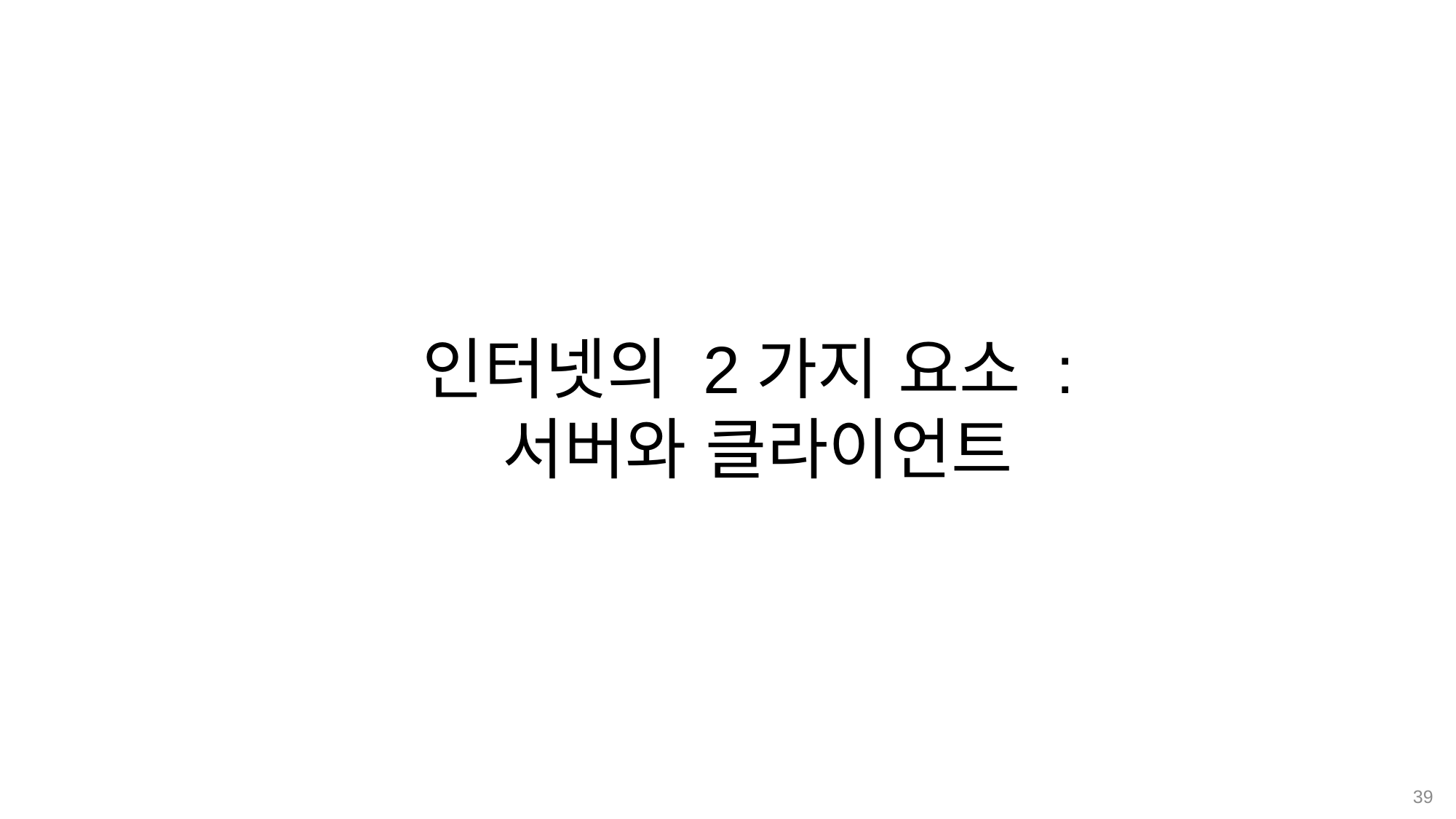

인터넷의 2가지 요소 :
서버와 클라이언트
39